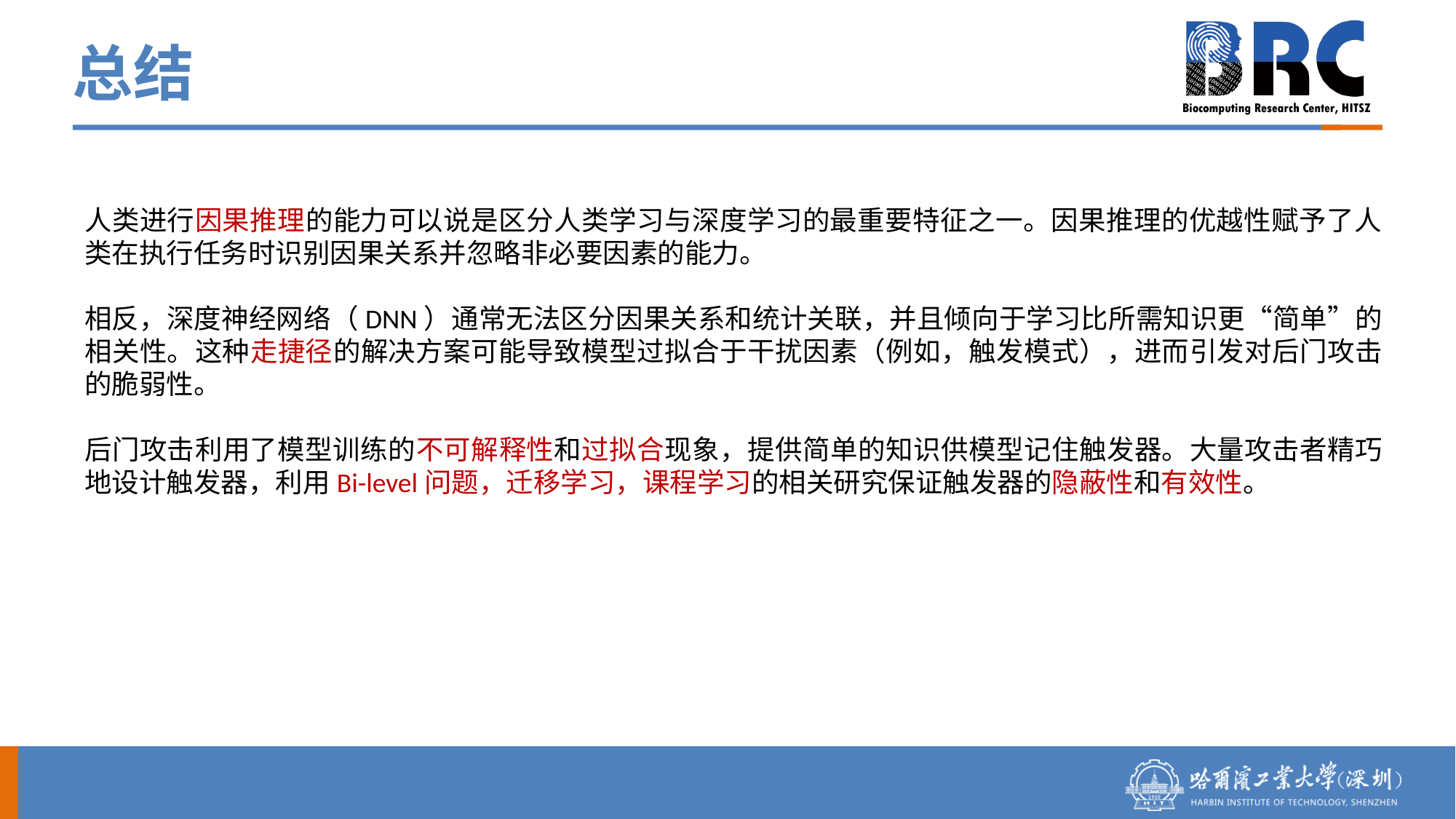

# 总结
人类进行因果推理的能力可以说是区分人类学习与深度学习的最重要特征之一。因果推理的优越性赋予了人类在执行任务时识别因果关系并忽略非必要因素的能力。

相反，深度神经网络（DNN）通常无法区分因果关系和统计关联，并且倾向于学习比所需知识更“简单”的相关性。这种走捷径的解决方案可能导致模型过拟合于干扰因素（例如，触发模式），进而引发对后门攻击的脆弱性。

后门攻击利用了模型训练的不可解释性和过拟合现象，提供简单的知识供模型记住触发器。大量攻击者精巧地设计触发器，利用Bi-level问题，迁移学习，课程学习的相关研究保证触发器的隐蔽性和有效性。